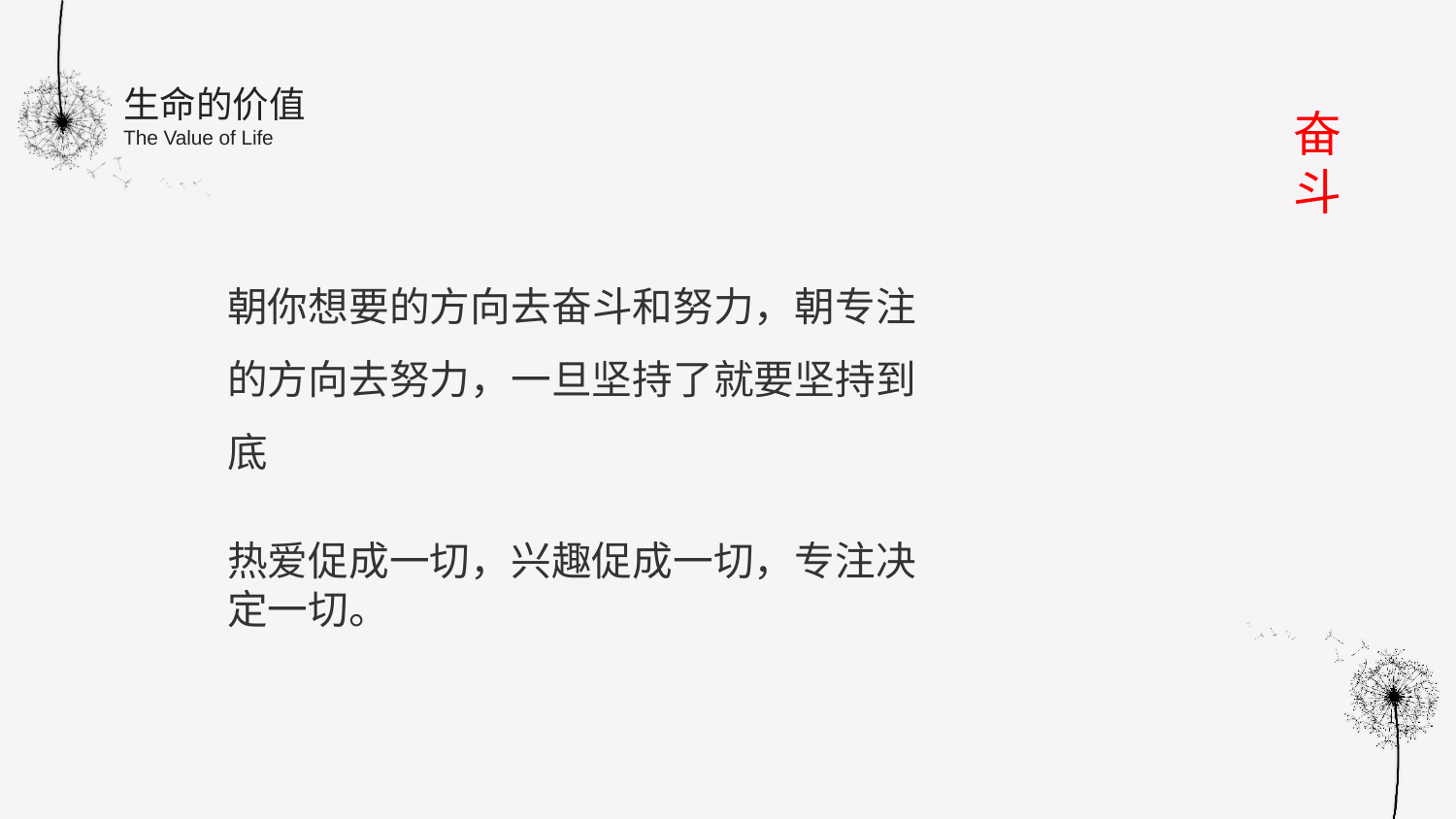

生命的价值
The Value of Life
奋斗
朝你想要的方向去奋斗和努力，朝专注的方向去努力，一旦坚持了就要坚持到底
热爱促成一切，兴趣促成一切，专注决定一切。